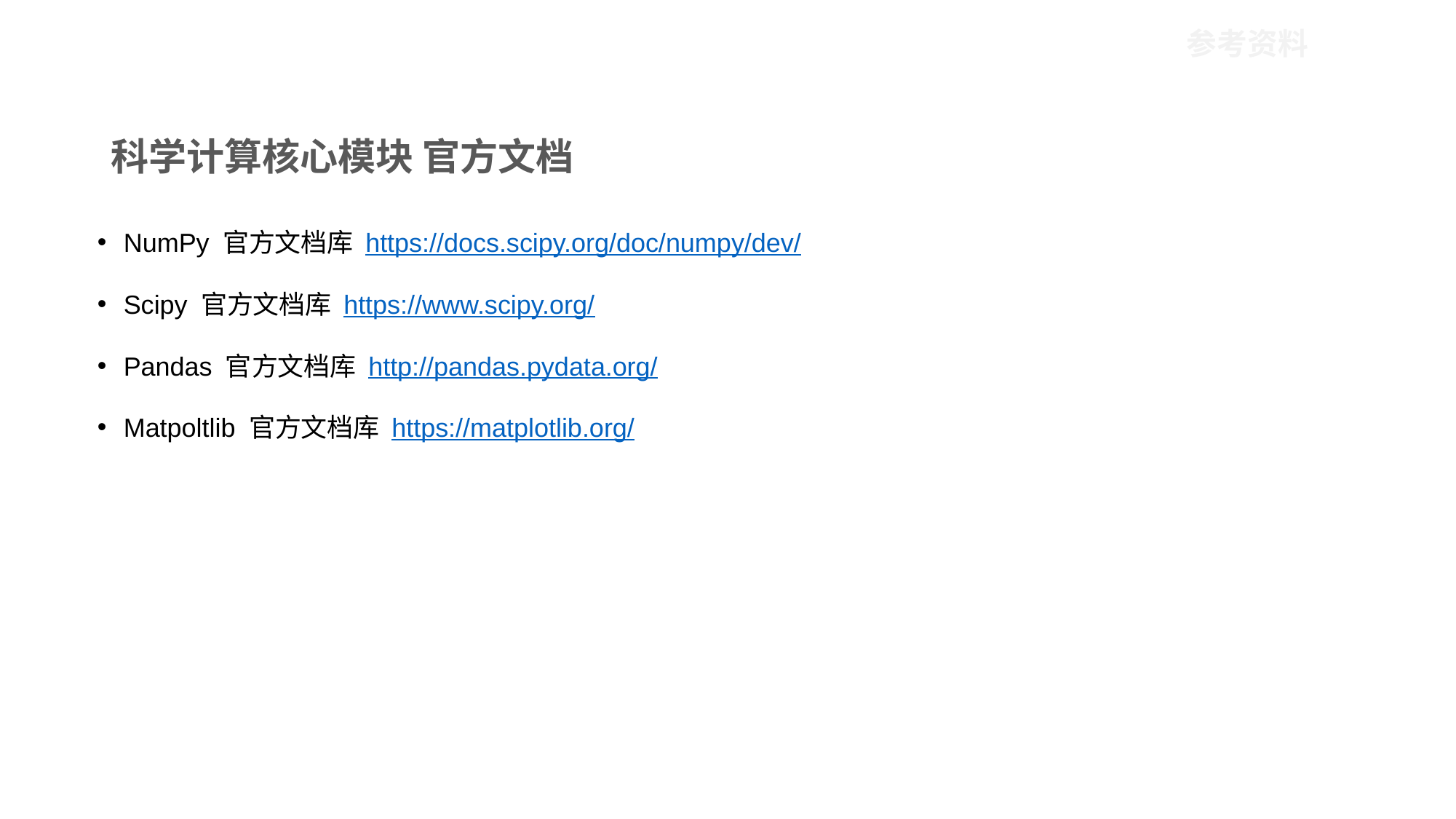

参考资料
科学计算核心模块 官方文档
NumPy 官方文档库 https://docs.scipy.org/doc/numpy/dev/
Scipy 官方文档库 https://www.scipy.org/
Pandas 官方文档库 http://pandas.pydata.org/
Matpoltlib 官方文档库 https://matplotlib.org/